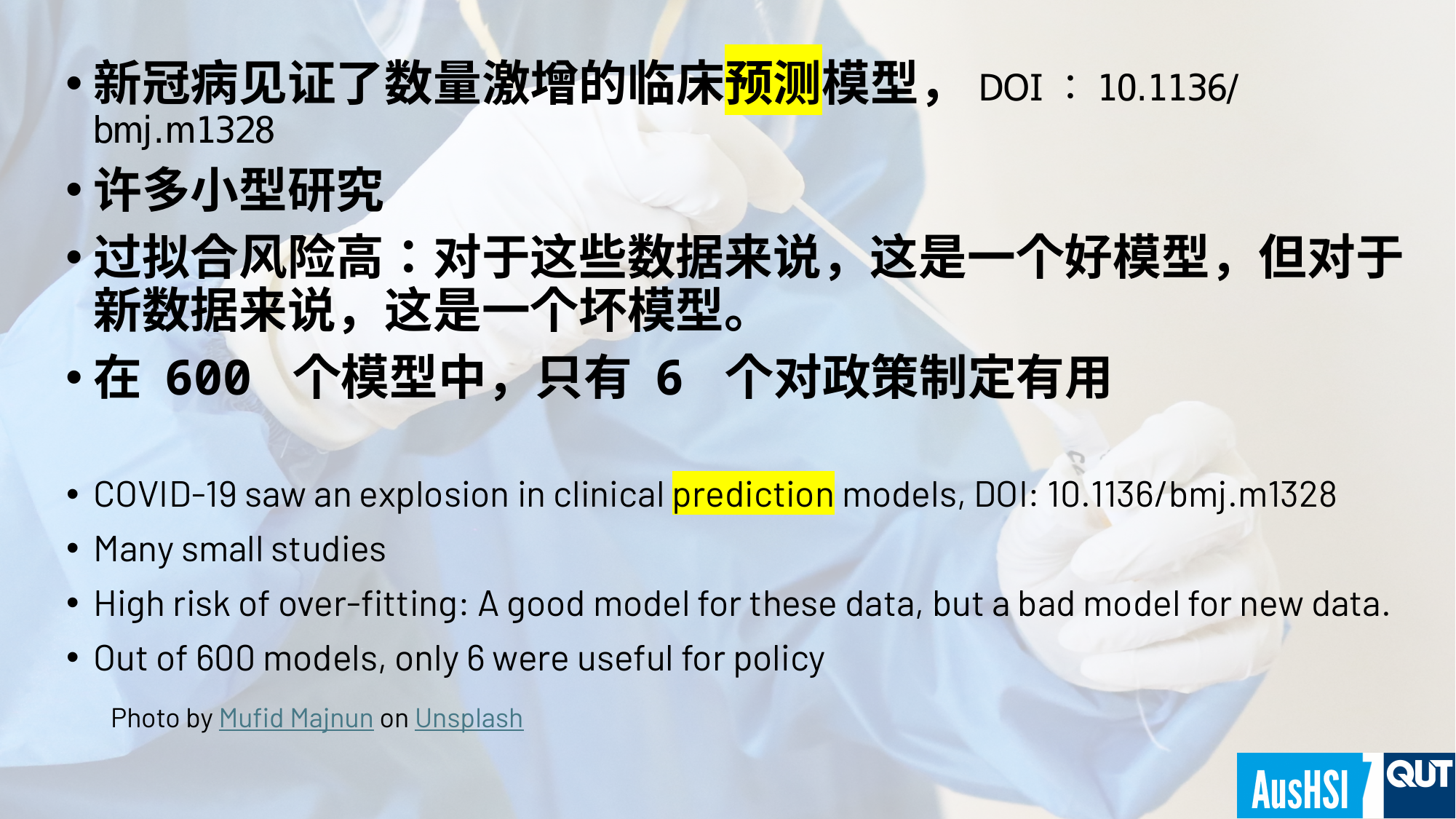

新冠病见证了数量激增的临床预测模型，DOI：10.1136/bmj.m1328
许多小型研究
过拟合风险高：对于这些数据来说，这是一个好模型，但对于新数据来说，这是一个坏模型。
在 600 个模型中，只有 6 个对政策制定有用
COVID-19 saw an explosion in clinical prediction models, DOI: 10.1136/bmj.m1328
Many small studies
High risk of over-fitting: A good model for these data, but a bad model for new data.
Out of 600 models, only 6 were useful for policy
Photo by Mufid Majnun on Unsplash